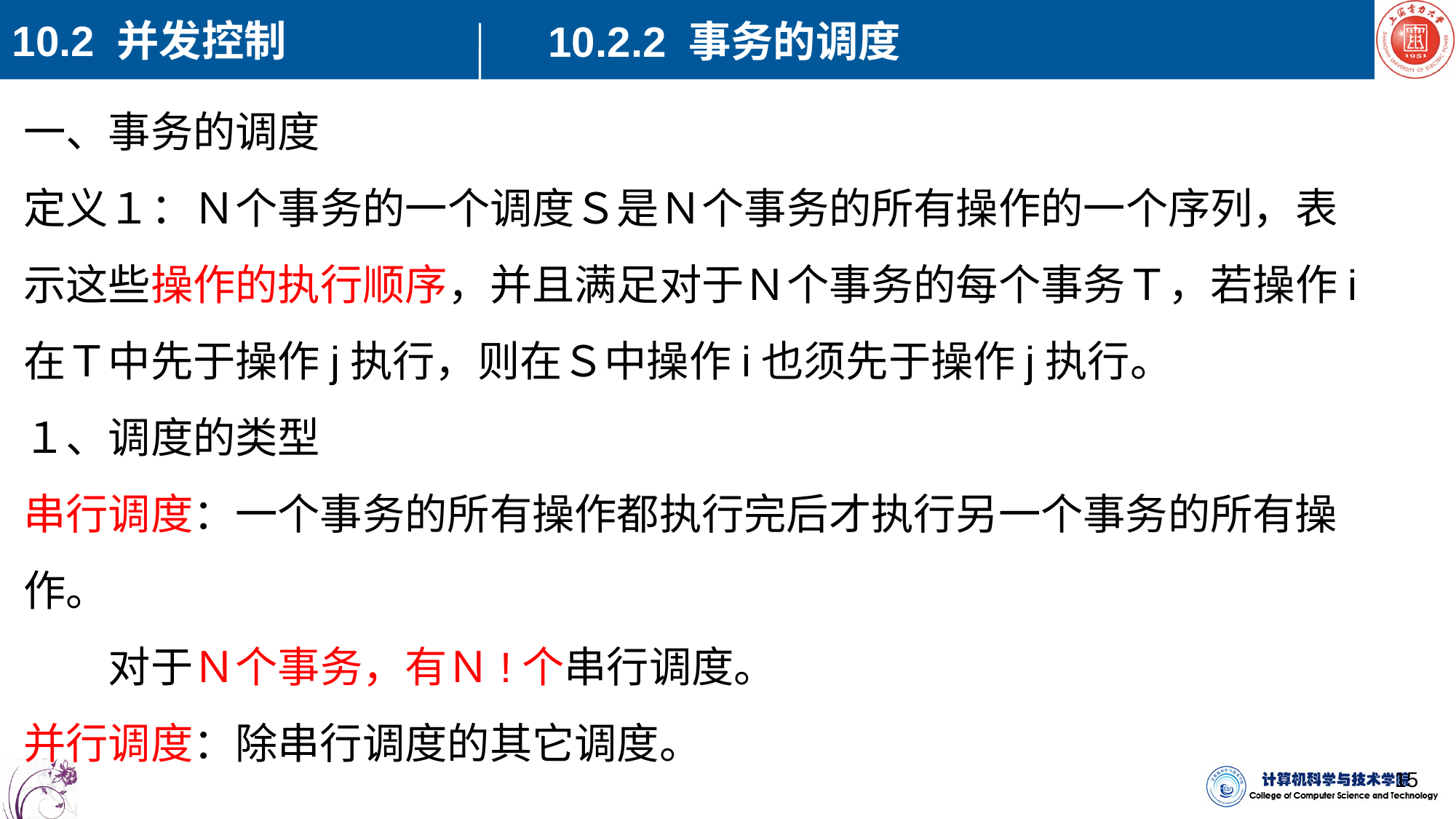

10.2 并发控制
10.2.2 事务的调度
一、事务的调度
定义１：Ｎ个事务的一个调度Ｓ是Ｎ个事务的所有操作的一个序列，表示这些操作的执行顺序，并且满足对于Ｎ个事务的每个事务Ｔ，若操作i在Ｔ中先于操作j执行，则在Ｓ中操作i也须先于操作j执行。
１、调度的类型
串行调度：一个事务的所有操作都执行完后才执行另一个事务的所有操作。
　　对于Ｎ个事务，有Ｎ!个串行调度。
并行调度：除串行调度的其它调度。
15